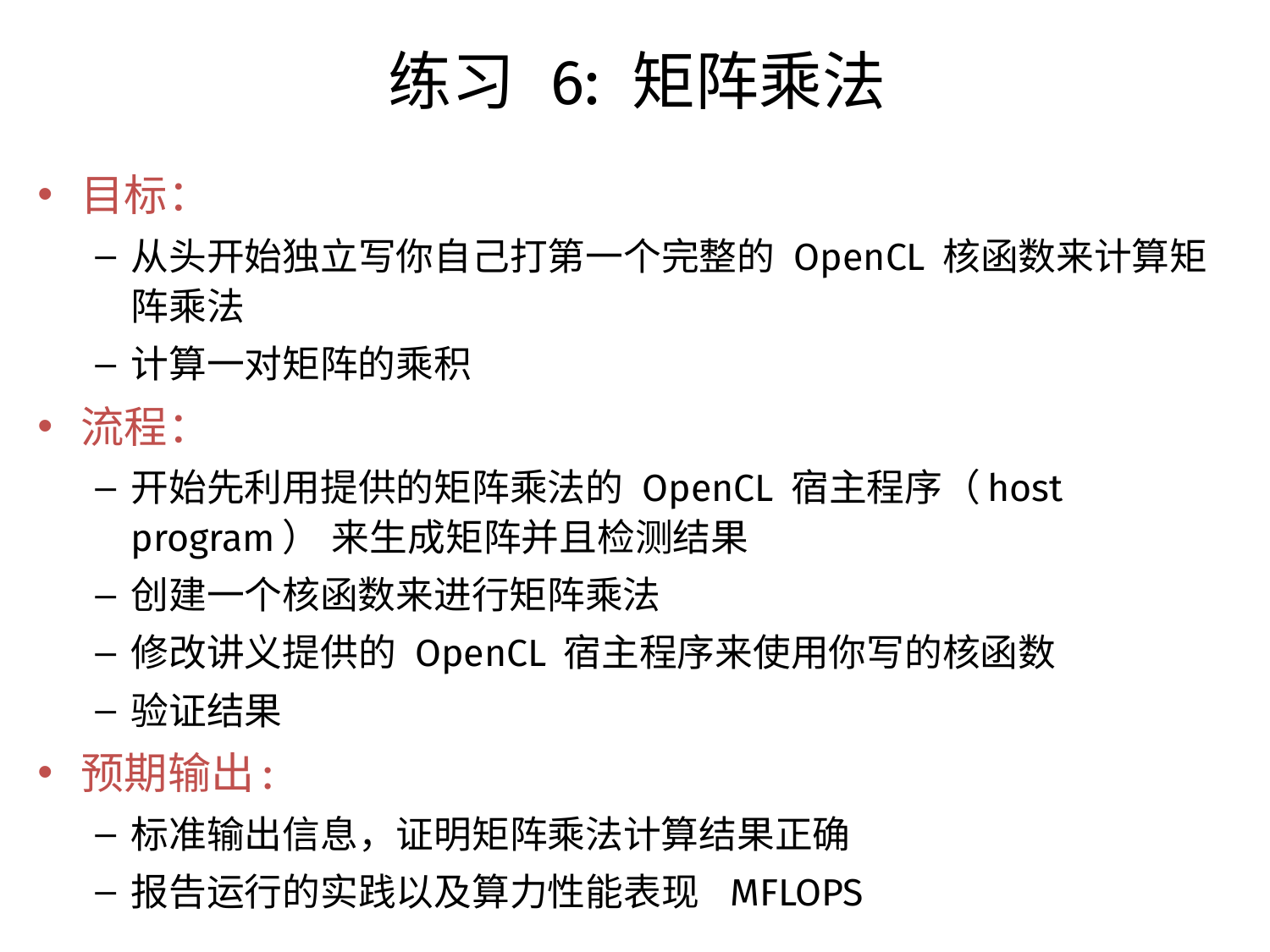

练习 6: 矩阵乘法
目标：
从头开始独立写你自己打第一个完整的 OpenCL 核函数来计算矩阵乘法
计算一对矩阵的乘积
流程：
开始先利用提供的矩阵乘法的 OpenCL 宿主程序（host program） 来生成矩阵并且检测结果
创建一个核函数来进行矩阵乘法
修改讲义提供的 OpenCL 宿主程序来使用你写的核函数
验证结果
预期输出:
标准输出信息，证明矩阵乘法计算结果正确
报告运行的实践以及算力性能表现  MFLOPS